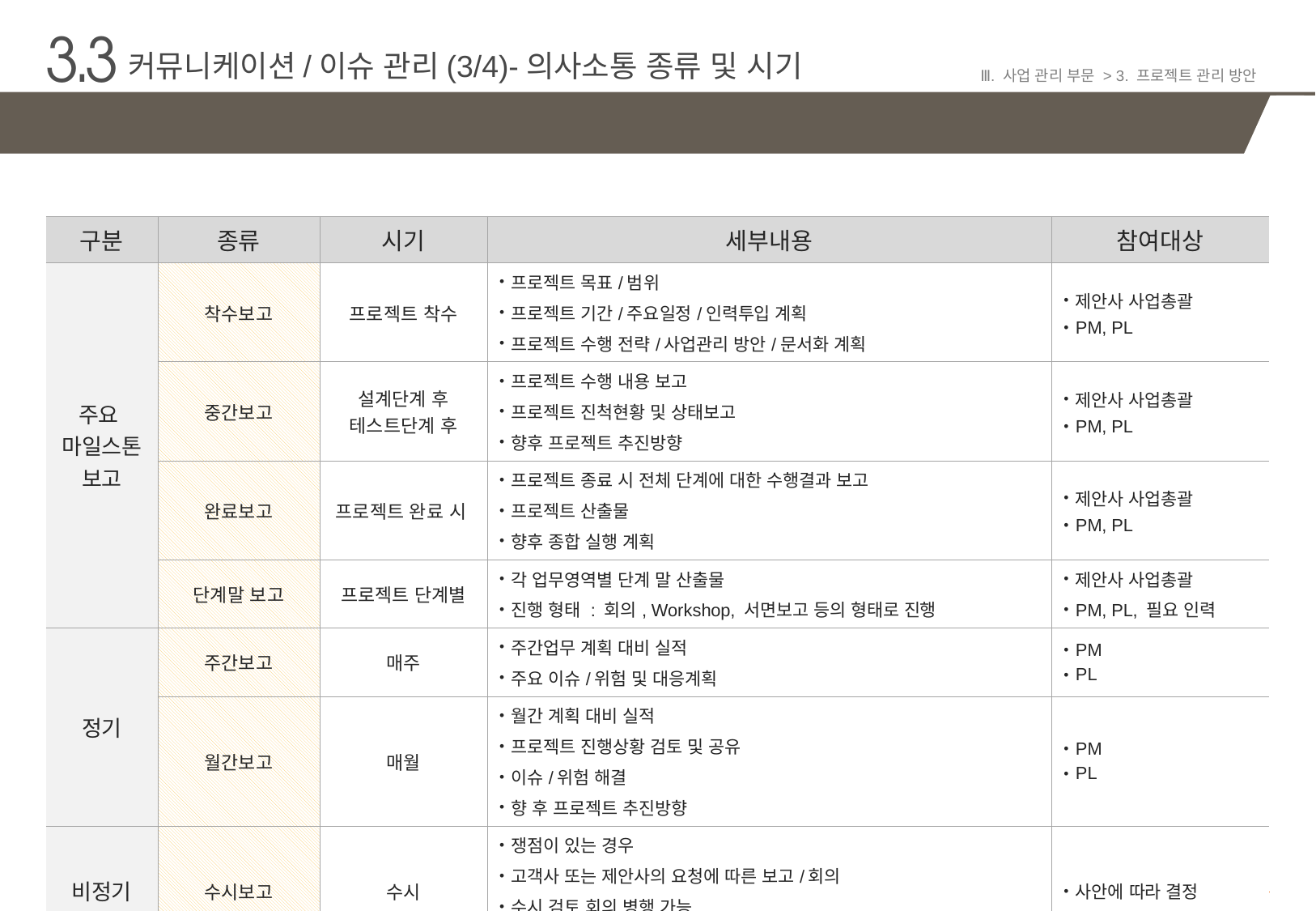

3.3
커뮤니케이션/이슈 관리(3/4)-의사소통 종류 및 시기
Ⅲ. 사업 관리 부문 > 3. 프로젝트 관리 방안
프로젝트 보고 종류별 시기 및 수행 대상 등 체계적 관리를 통한 보고 체계 운영
| 구분 | 종류 | 시기 | 세부내용 | 참여대상 |
| --- | --- | --- | --- | --- |
| 주요 마일스톤 보고 | 착수보고 | 프로젝트 착수 | 프로젝트 목표/범위 프로젝트 기간/주요일정/인력투입 계획 프로젝트 수행 전략/사업관리 방안/문서화 계획 | 제안사 사업총괄 PM, PL |
|  | 중간보고 | 설계단계 후 테스트단계 후 | 프로젝트 수행 내용 보고 프로젝트 진척현황 및 상태보고 향후 프로젝트 추진방향 | 제안사 사업총괄 PM, PL |
|  | 완료보고 | 프로젝트 완료 시 | 프로젝트 종료 시 전체 단계에 대한 수행결과 보고 프로젝트 산출물 향후 종합 실행 계획 | 제안사 사업총괄 PM, PL |
|  | 단계말 보고 | 프로젝트 단계별 | 각 업무영역별 단계 말 산출물 진행 형태 : 회의, Workshop, 서면보고 등의 형태로 진행 | 제안사 사업총괄 PM, PL, 필요 인력 |
| 정기 | 주간보고 | 매주 | 주간업무 계획 대비 실적 주요 이슈/위험 및 대응계획 | PM PL |
|  | 월간보고 | 매월 | 월간 계획 대비 실적 프로젝트 진행상황 검토 및 공유 이슈/위험 해결 향 후 프로젝트 추진방향 | PM PL |
| 비정기 | 수시보고 | 수시 | 쟁점이 있는 경우 고객사 또는 제안사의 요청에 따른 보고/회의 수시 검토 회의 병행 가능 사안에 따라 서면보고 가능 | 사안에 따라 결정 |